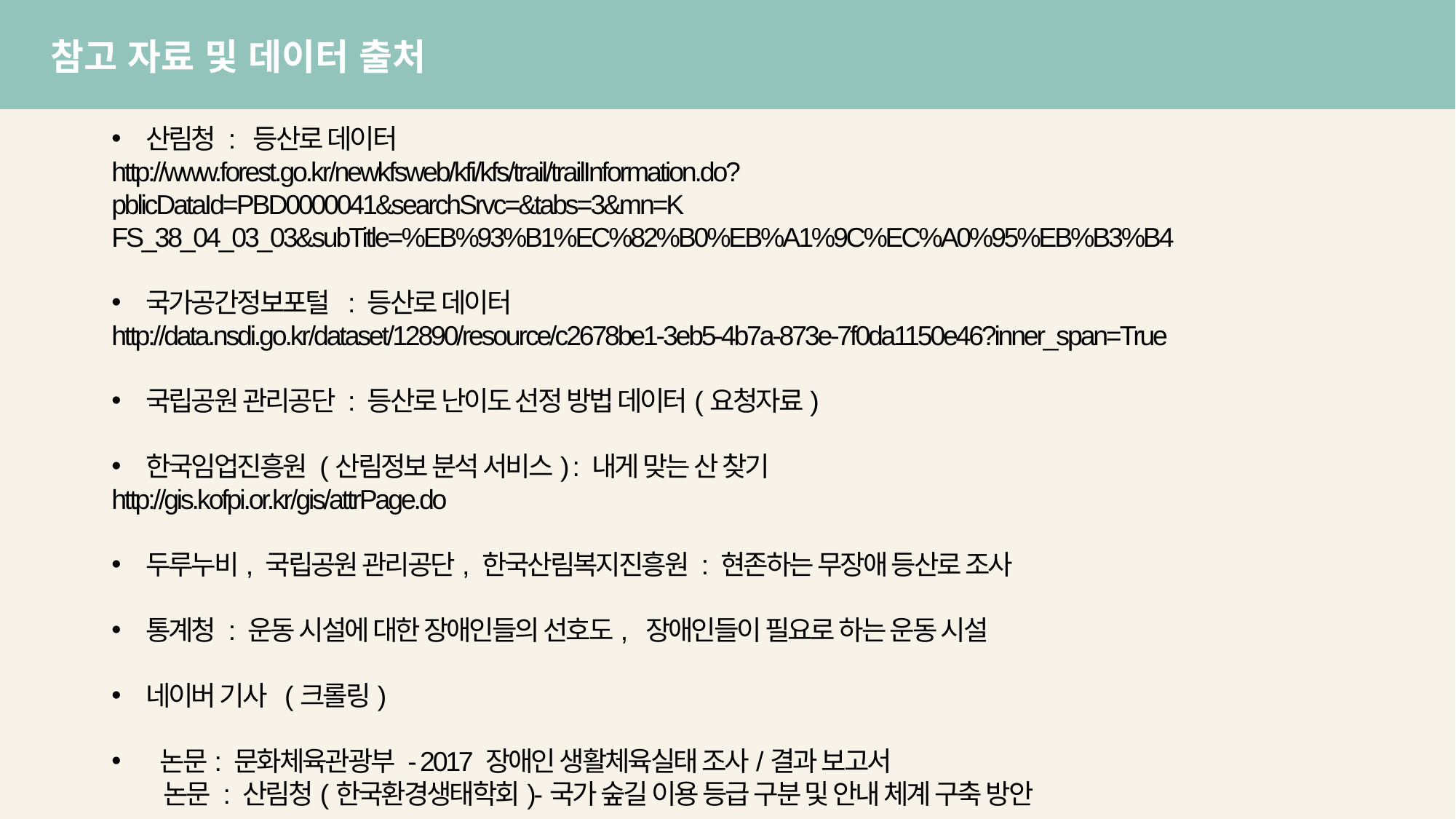

참고 자료 및 데이터 출처
산림청 :  등산로 데이터
http://www.forest.go.kr/newkfsweb/kfi/kfs/trail/trailInformation.do?pblicDataId=PBD0000041&searchSrvc=&tabs=3&mn=K
FS_38_04_03_03&subTitle=%EB%93%B1%EC%82%B0%EB%A1%9C%EC%A0%95%EB%B3%B4

국가공간정보포털  : 등산로 데이터
http://data.nsdi.go.kr/dataset/12890/resource/c2678be1-3eb5-4b7a-873e-7f0da1150e46?inner_span=True

국립공원 관리공단 : 등산로 난이도 선정 방법 데이터(요청자료)

한국임업진흥원 (산림정보 분석 서비스) : 내게 맞는 산 찾기
http://gis.kofpi.or.kr/gis/attrPage.do

두루누비, 국립공원 관리공단, 한국산림복지진흥원 : 현존하는 무장애 등산로 조사

통계청 : 운동 시설에 대한 장애인들의 선호도,  장애인들이 필요로 하는 운동 시설

네이버 기사  (크롤링)

 논문: 문화체육관광부 - 2017 장애인 생활체육실태 조사/결과 보고서
        논문 : 산림청(한국환경생태학회)-국가 숲길 이용 등급 구분 및 안내 체계 구축 방안